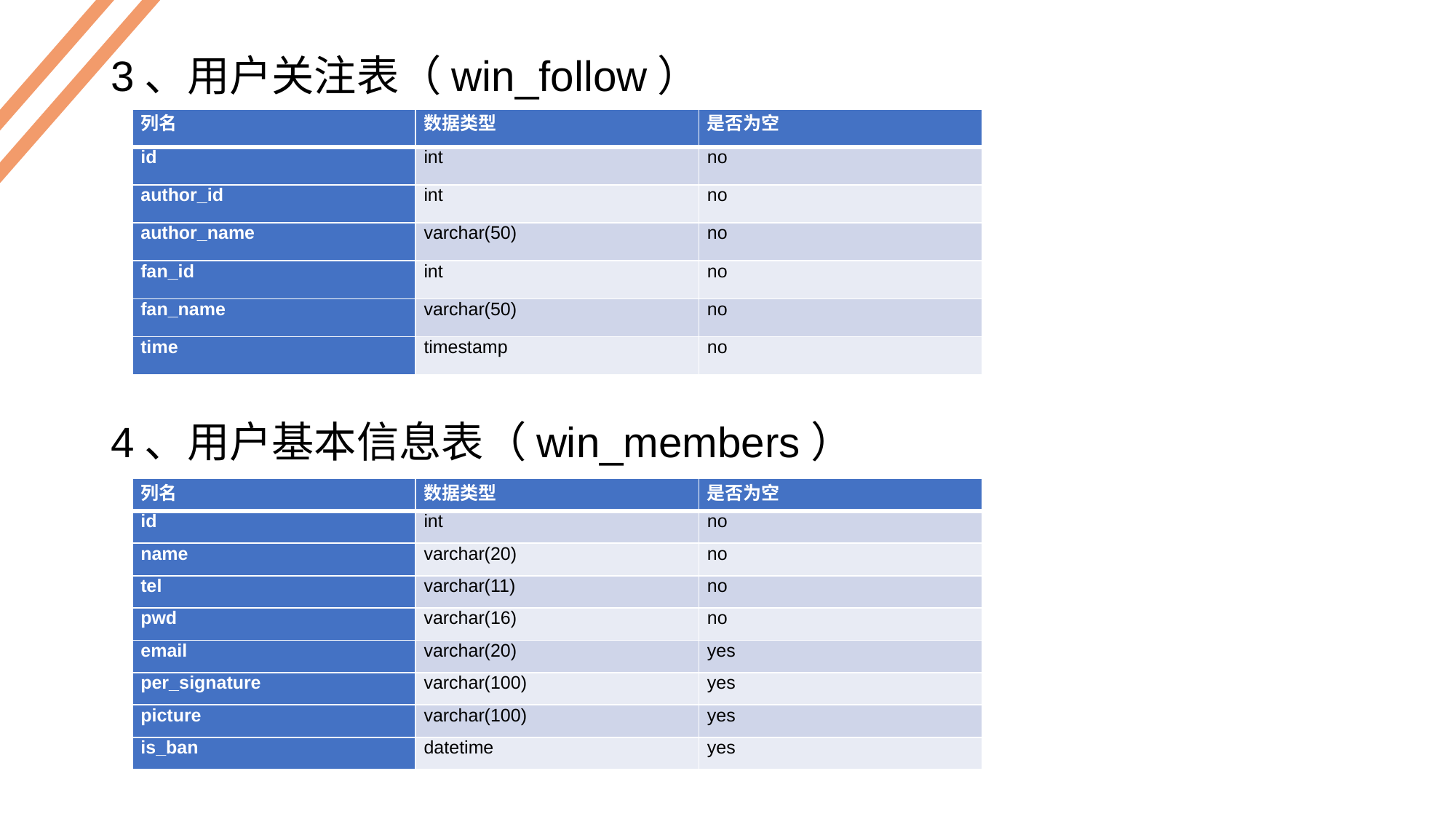

3、用户关注表（win_follow）

4、用户基本信息表（win_members）

| 列名 | 数据类型 | 是否为空 |
| --- | --- | --- |
| id | int | no |
| author\_id | int | no |
| author\_name | varchar(50) | no |
| fan\_id | int | no |
| fan\_name | varchar(50) | no |
| time | timestamp | no |
| 列名 | 数据类型 | 是否为空 |
| --- | --- | --- |
| id | int | no |
| name | varchar(20) | no |
| tel | varchar(11) | no |
| pwd | varchar(16) | no |
| email | varchar(20) | yes |
| per\_signature | varchar(100) | yes |
| picture | varchar(100) | yes |
| is\_ban | datetime | yes |